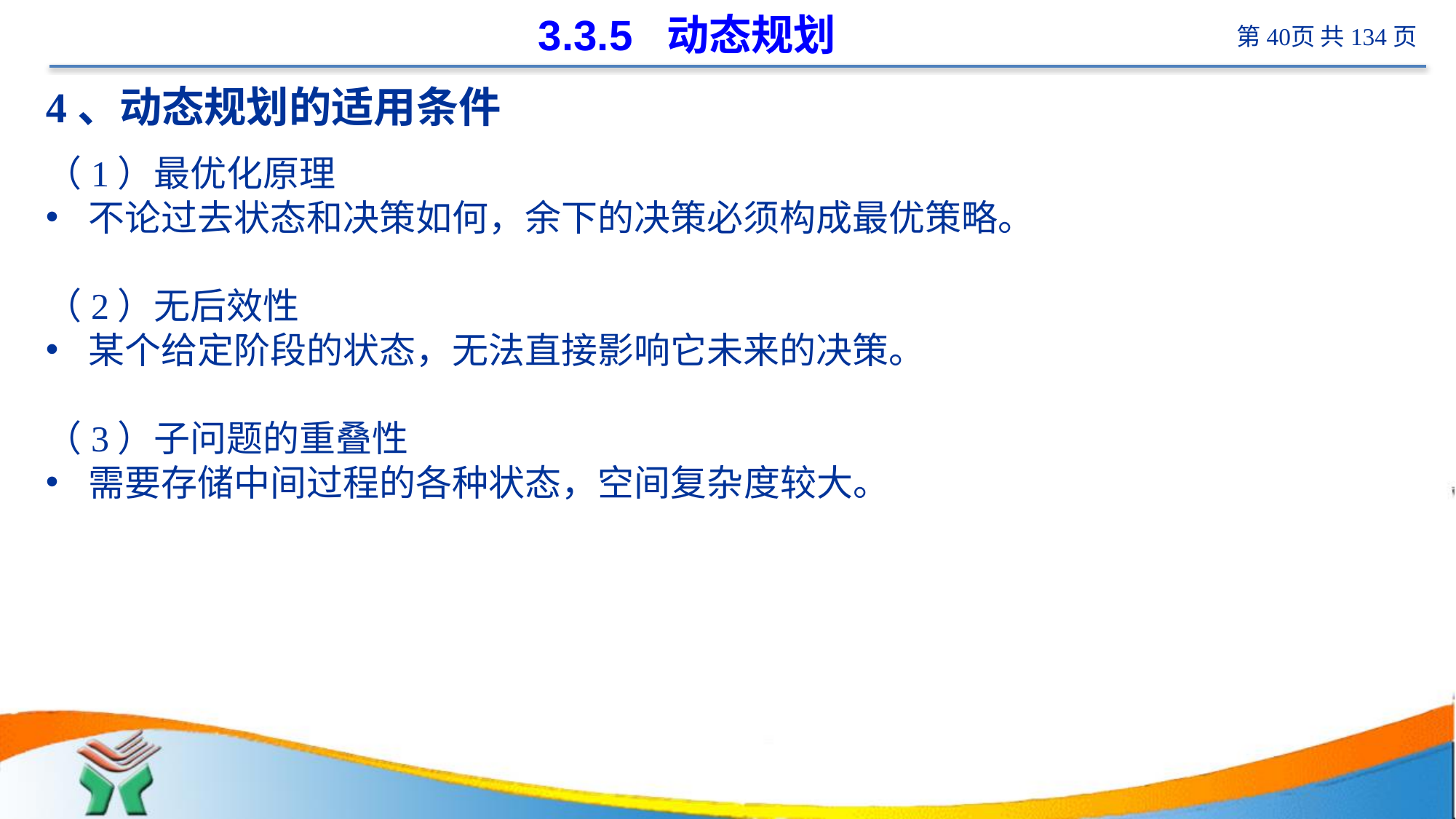

# 3.3.5  动态规划
4、动态规划的适用条件

（1）最优化原理
不论过去状态和决策如何，余下的决策必须构成最优策略。

（2）无后效性
某个给定阶段的状态，无法直接影响它未来的决策。

（3）子问题的重叠性
需要存储中间过程的各种状态，空间复杂度较大。